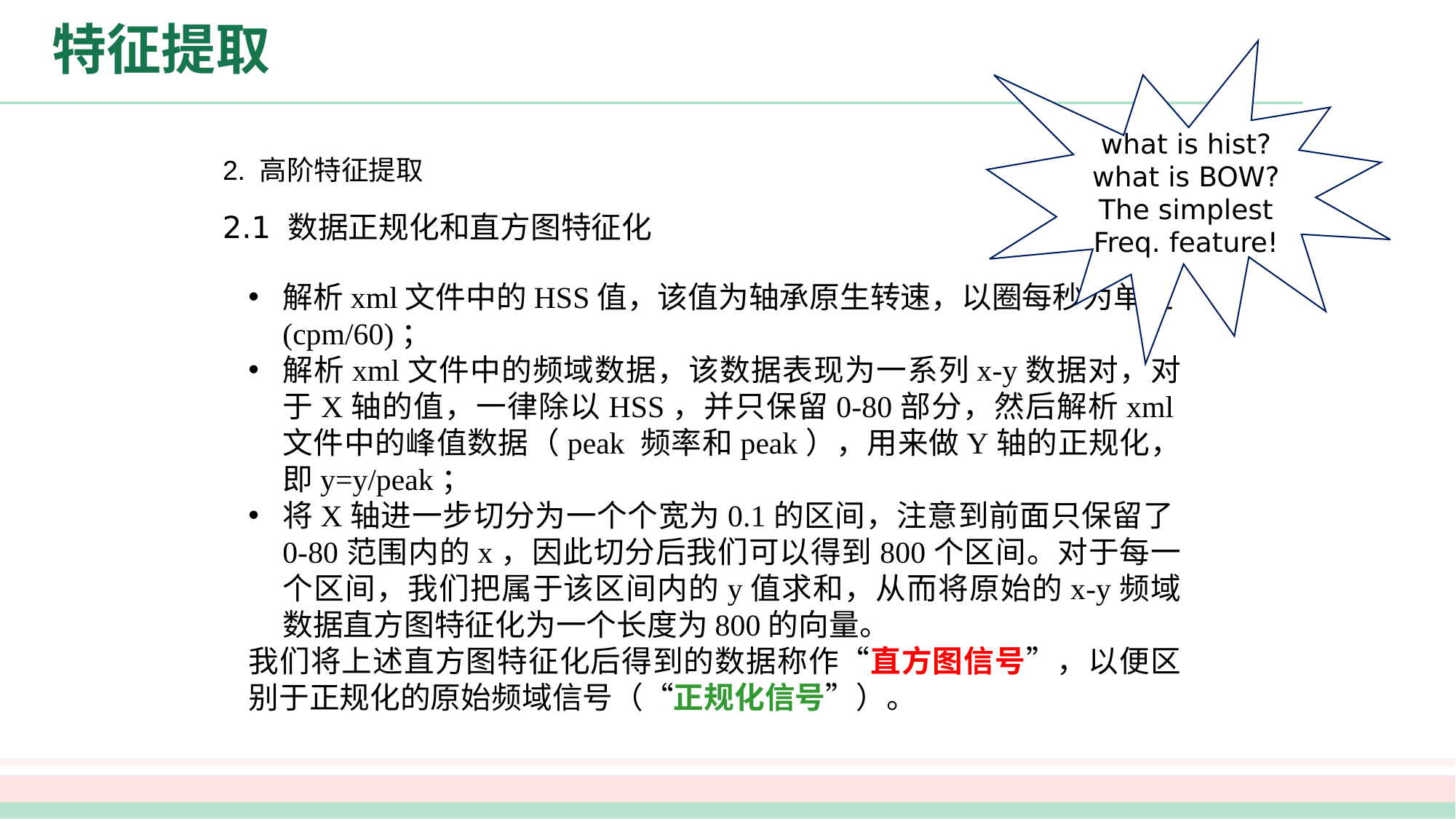

# 特征提取
what is hist?
what is BOW?
The simplest Freq. feature!
2. 高阶特征提取
2.1 数据正规化和直方图特征化
解析xml文件中的HSS值，该值为轴承原生转速，以圈每秒为单位(cpm/60)；
解析xml文件中的频域数据，该数据表现为一系列x-y数据对，对于X轴的值，一律除以HSS，并只保留0-80部分，然后解析xml文件中的峰值数据（peak 频率和peak），用来做Y轴的正规化，即y=y/peak；
将X轴进一步切分为一个个宽为0.1的区间，注意到前面只保留了0-80范围内的x，因此切分后我们可以得到800个区间。对于每一个区间，我们把属于该区间内的y值求和，从而将原始的x-y频域数据直方图特征化为一个长度为800的向量。
我们将上述直方图特征化后得到的数据称作“直方图信号”，以便区别于正规化的原始频域信号（“正规化信号”）。